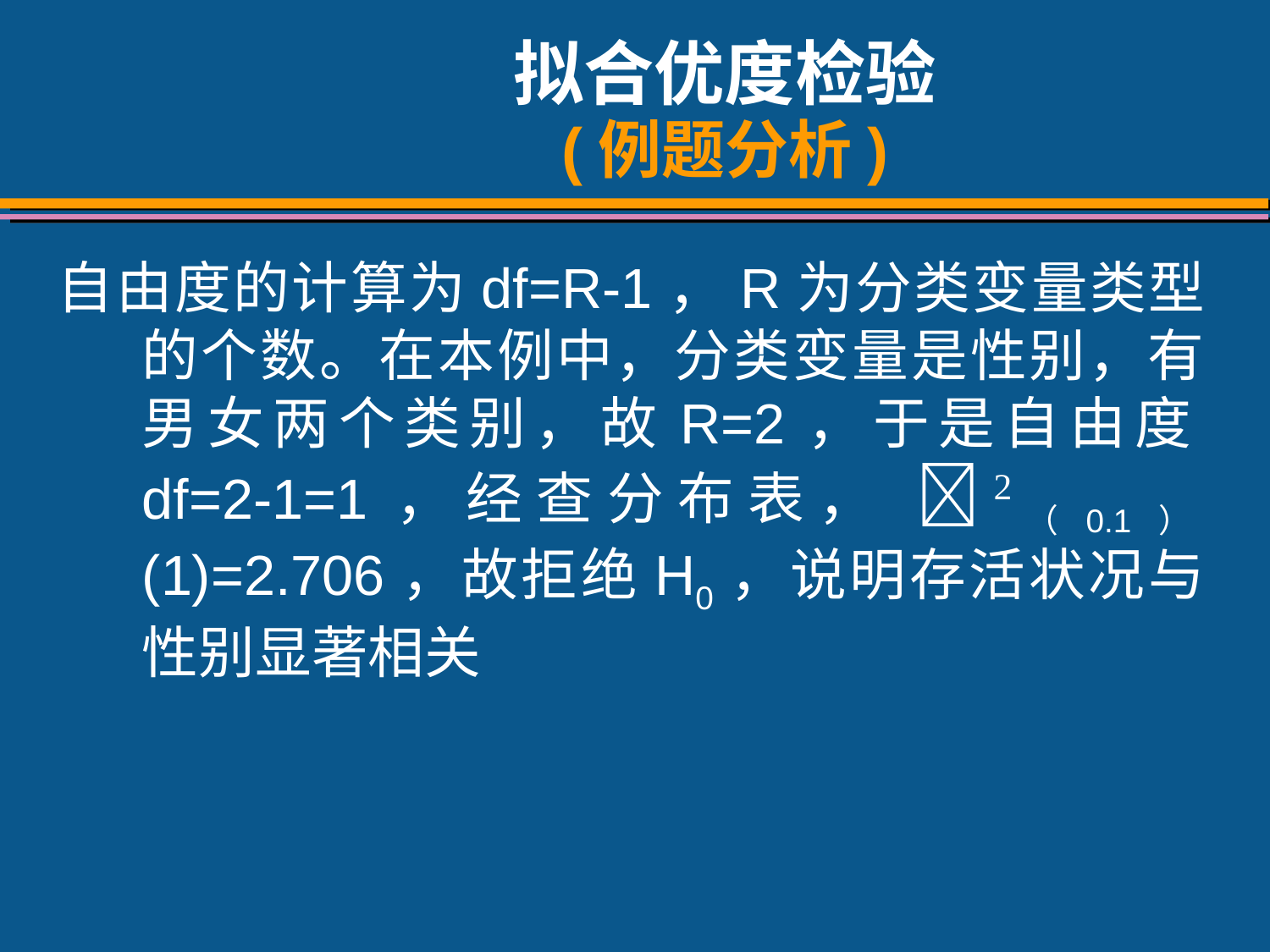

# 拟合优度检验 (例题分析)
自由度的计算为df=R-1，R为分类变量类型的个数。在本例中，分类变量是性别，有男女两个类别，故R=2，于是自由度df=2-1=1，经查分布表， χ2（0.1）(1)=2.706，故拒绝H0，说明存活状况与性别显著相关